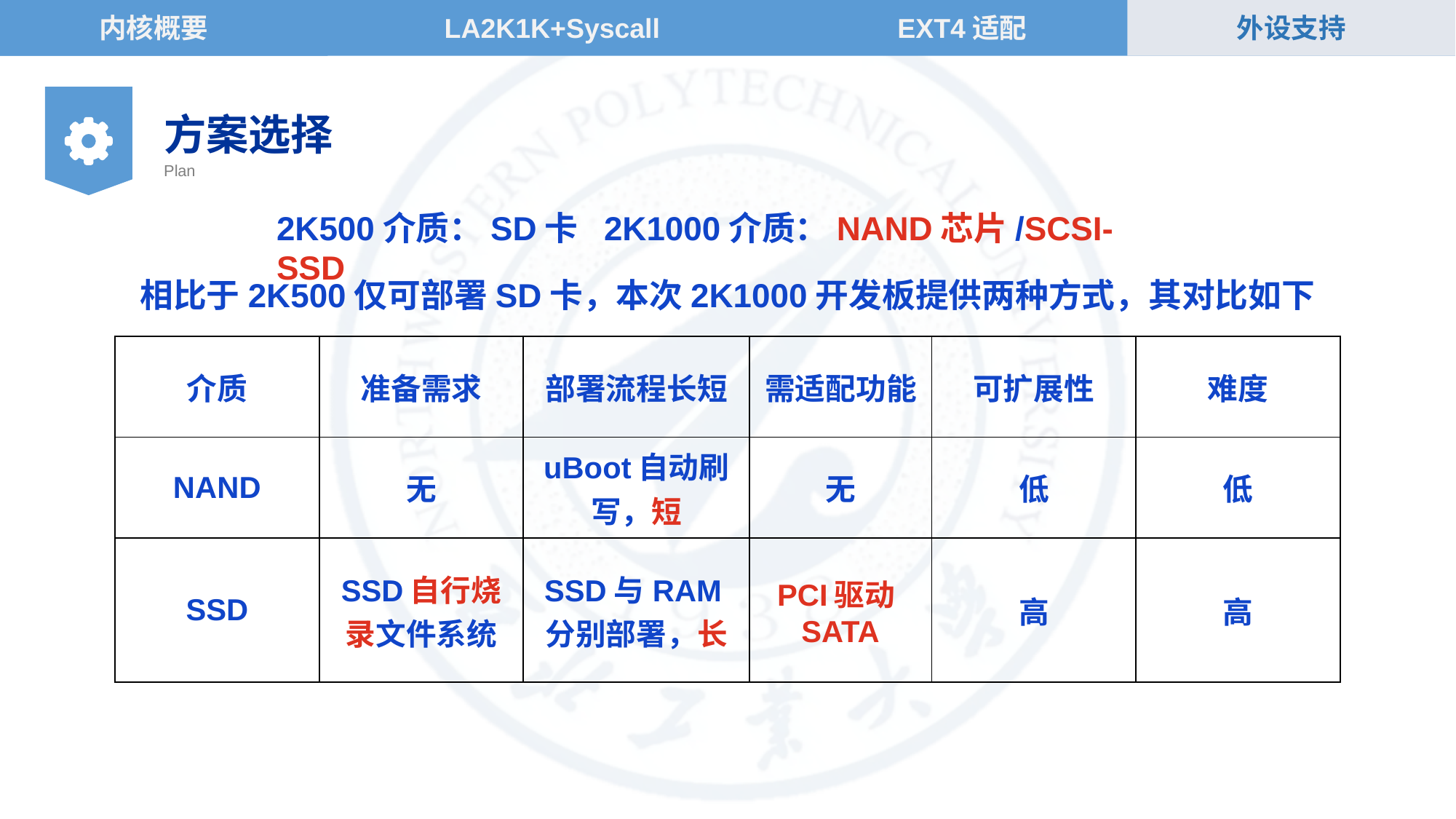

内核概要
LA2K1K+Syscall
EXT4适配
外设支持

外设支持

方案选择
Plan

2K500介质：SD卡	2K1000介质：NAND芯片/SCSI-SSD
相比于2K500仅可部署SD卡，本次2K1000开发板提供两种方式，其对比如下
| 介质 | 准备需求 | 部署流程长短 | 需适配功能 | 可扩展性 | 难度 |
| --- | --- | --- | --- | --- | --- |
| NAND | 无 | uBoot自动刷写，短 | 无 | 低 | 低 |
| SSD | SSD自行烧录文件系统 | SSD与RAM分别部署，长 | PCI驱动SATA | 高 | 高 |
合作QQ： 243001978